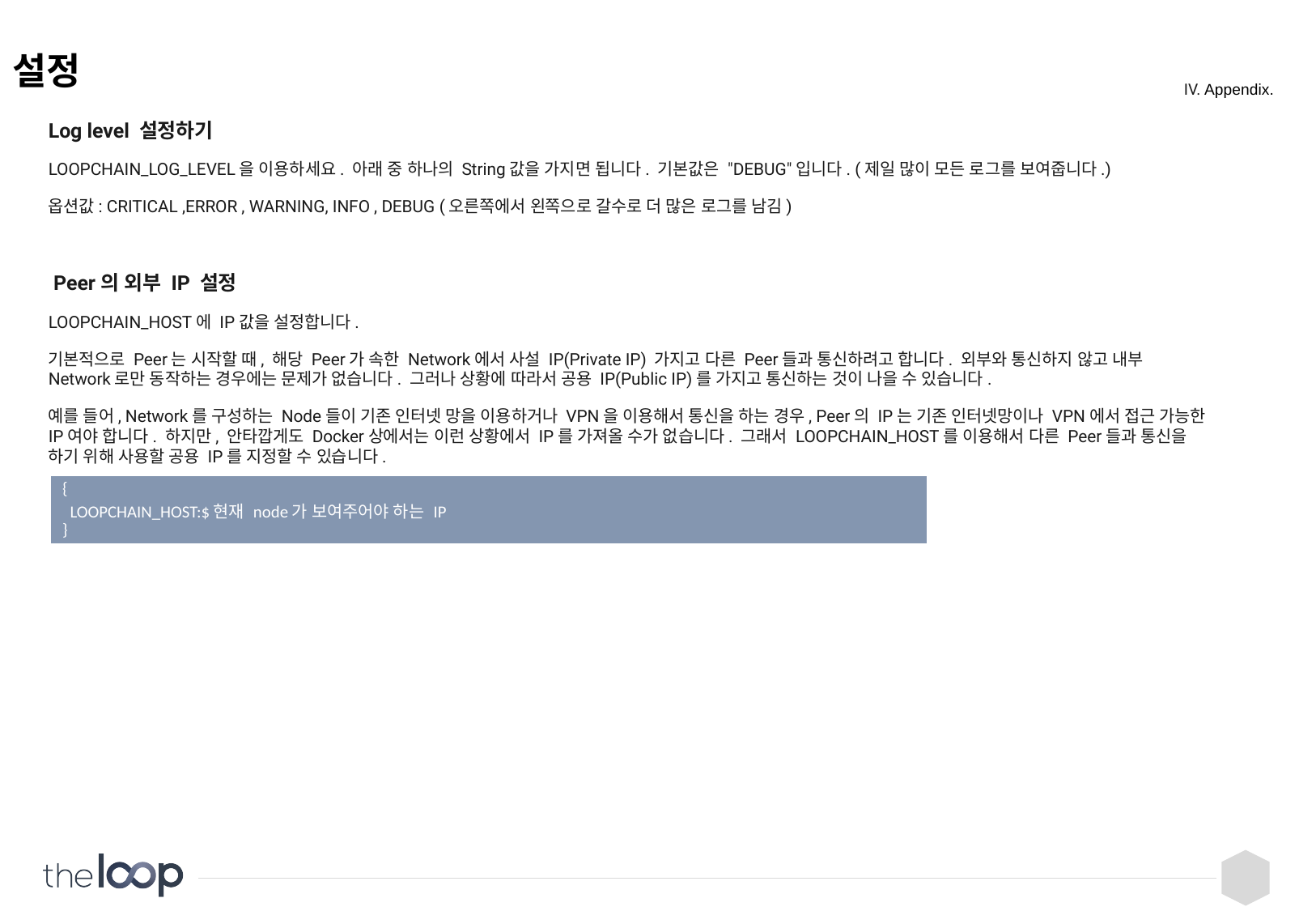

# 설정
IV. Appendix.
Log level 설정하기
LOOPCHAIN_LOG_LEVEL을 이용하세요. 아래 중 하나의 String값을 가지면 됩니다. 기본값은 "DEBUG"입니다. (제일 많이 모든 로그를 보여줍니다.)
옵션값: CRITICAL ,ERROR , WARNING, INFO , DEBUG (오른쪽에서 왼쪽으로 갈수로 더 많은 로그를 남김)

 Peer의 외부 IP 설정
LOOPCHAIN_HOST에 IP값을 설정합니다.
기본적으로 Peer는 시작할 때, 해당 Peer가 속한 Network에서 사설 IP(Private IP) 가지고 다른 Peer들과 통신하려고 합니다. 외부와 통신하지 않고 내부 Network로만 동작하는 경우에는 문제가 없습니다. 그러나 상황에 따라서 공용 IP(Public IP)를 가지고 통신하는 것이 나을 수 있습니다.
예를 들어, Network를 구성하는 Node들이 기존 인터넷 망을 이용하거나 VPN을 이용해서 통신을 하는 경우, Peer의 IP는 기존 인터넷망이나 VPN에서 접근 가능한 IP여야 합니다. 하지만, 안타깝게도 Docker상에서는 이런 상황에서 IP를 가져올 수가 없습니다. 그래서 LOOPCHAIN_HOST를 이용해서 다른 Peer들과 통신을 하기 위해 사용할 공용 IP를 지정할 수 있습니다.

| { LOOPCHAIN\_HOST:$현재 node가 보여주어야 하는 IP } |
| --- |